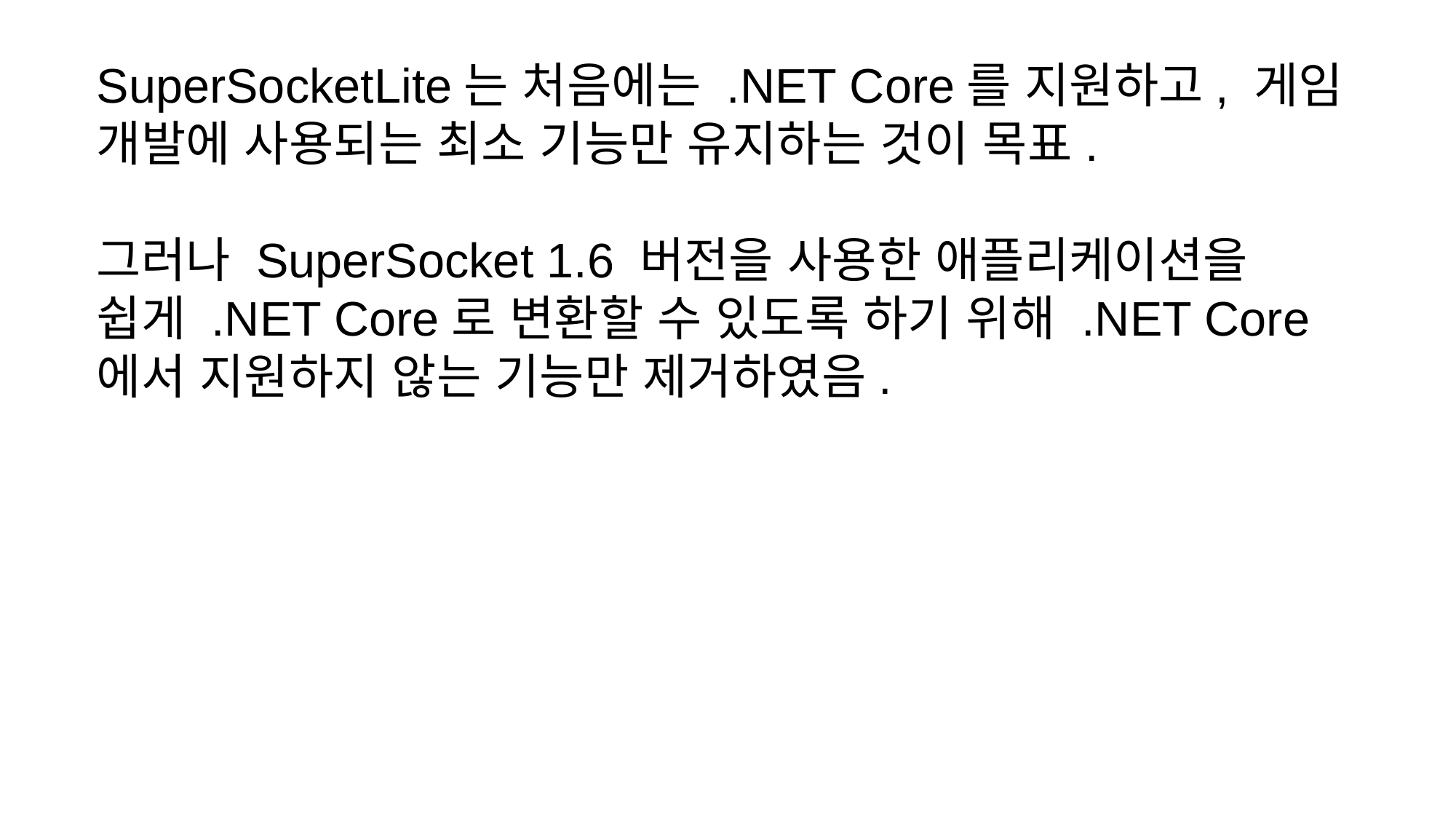

SuperSocketLite는 처음에는 .NET Core를 지원하고, 게임 개발에 사용되는 최소 기능만 유지하는 것이 목표.
그러나 SuperSocket 1.6 버전을 사용한 애플리케이션을 쉽게 .NET Core로 변환할 수 있도록 하기 위해 .NET Core에서 지원하지 않는 기능만 제거하였음.